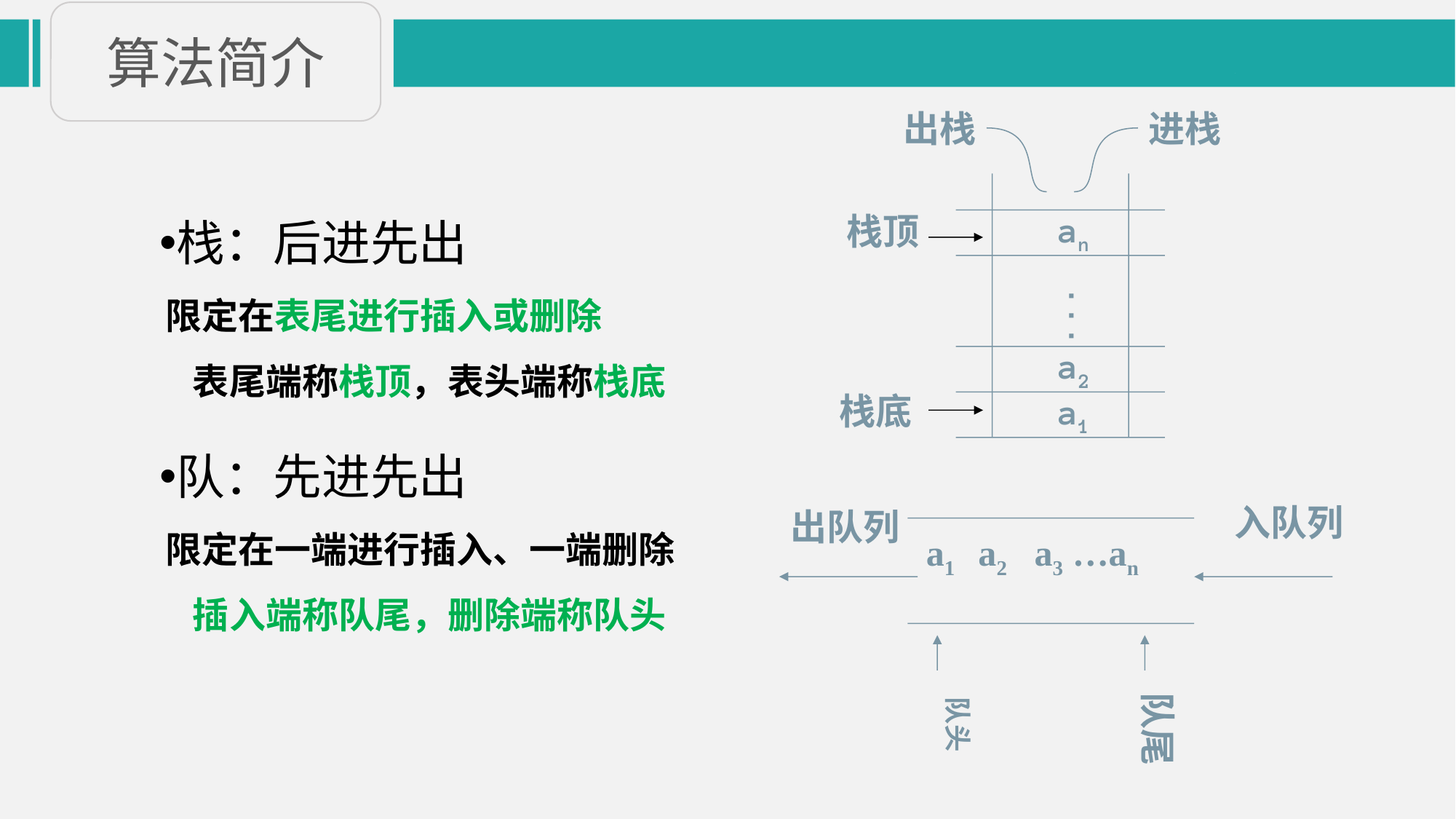

算法简介

出栈
进栈

an
栈顶

...
a2

栈底
a1

栈：后进先出
   限定在表尾进行插入或删除
   表尾端称栈顶，表头端称栈底
队：先进先出
   限定在一端进行插入、一端删除
   插入端称队尾，删除端称队头

入队列
出队列

a1   a2   a3 …an

队尾
队头